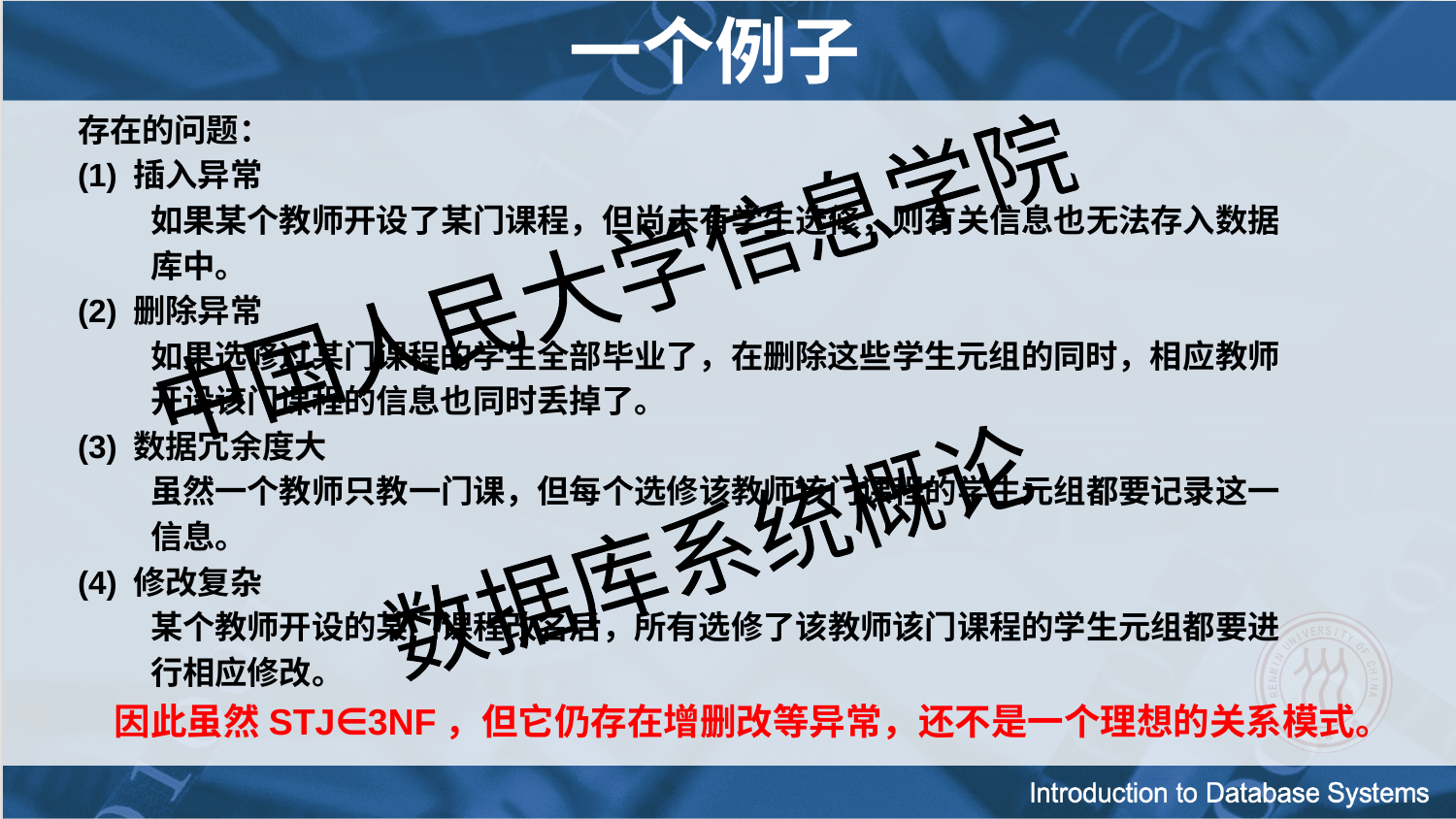

# 一个例子
存在的问题：
(1) 插入异常
如果某个教师开设了某门课程，但尚未有学生选修，则有关信息也无法存入数据
库中。
(2) 删除异常
如果选修过某门课程的学生全部毕业了，在删除这些学生元组的同时，相应教师
开设该门课程的信息也同时丢掉了。
(3) 数据冗余度大
虽然一个教师只教一门课，但每个选修该教师该门课程的学生元组都要记录这一
信息。
(4) 修改复杂
某个教师开设的某门课程改名后，所有选修了该教师该门课程的学生元组都要进
行相应修改。
    因此虽然STJ∈3NF，但它仍存在增删改等异常，还不是一个理想的关系模式。